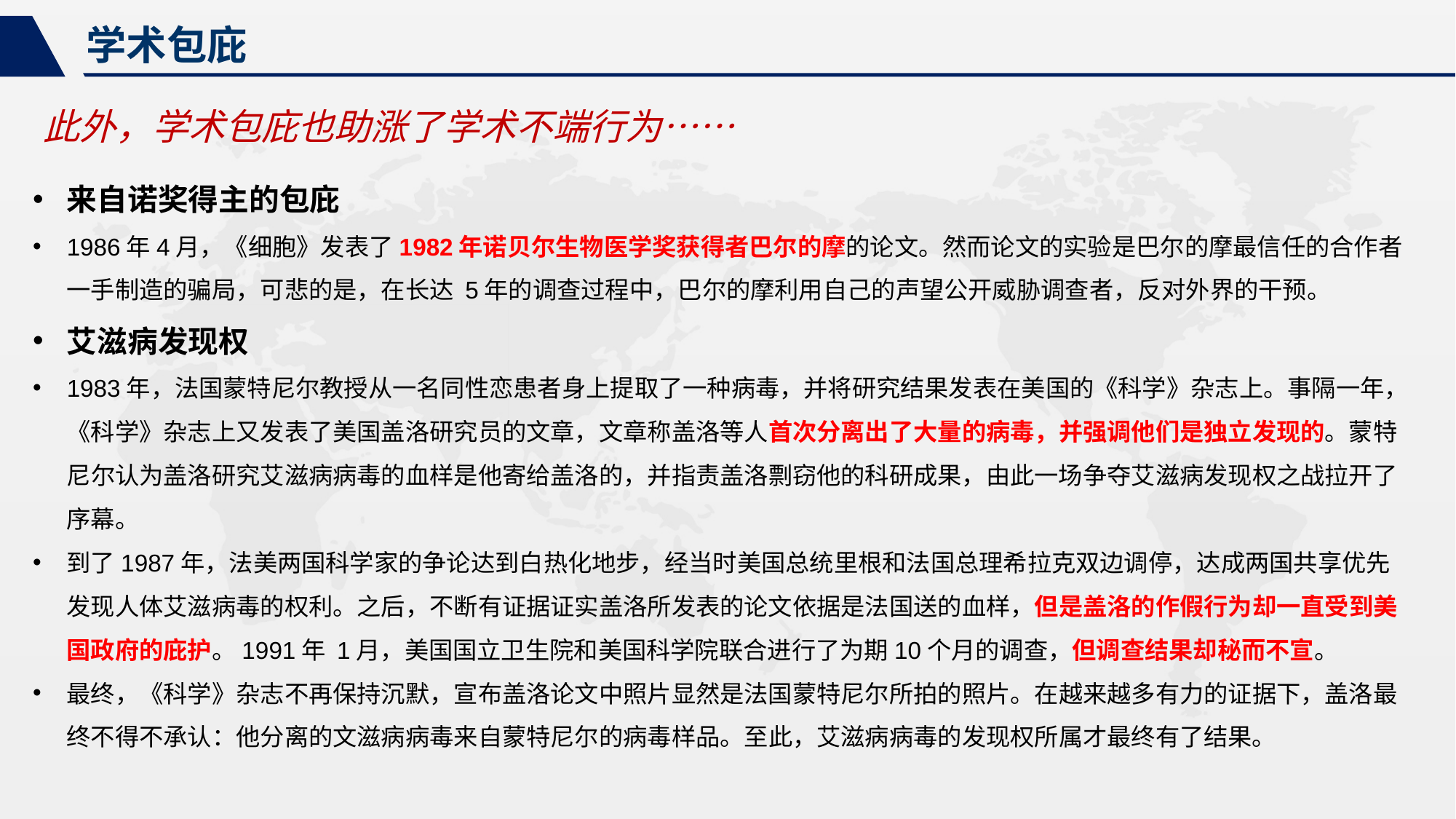

学术包庇

此外，学术包庇也助涨了学术不端行为……
来自诺奖得主的包庇
1986年4月，《细胞》发表了1982年诺贝尔生物医学奖获得者巴尔的摩的论文。然而论文的实验是巴尔的摩最信任的合作者一手制造的骗局，可悲的是，在长达 5年的调查过程中，巴尔的摩利用自己的声望公开威胁调查者，反对外界的干预。
艾滋病发现权
1983年，法国蒙特尼尔教授从一名同性恋患者身上提取了一种病毒，并将研究结果发表在美国的《科学》杂志上。事隔一年，《科学》杂志上又发表了美国盖洛研究员的文章，文章称盖洛等人首次分离出了大量的病毒，并强调他们是独立发现的。蒙特尼尔认为盖洛研究艾滋病病毒的血样是他寄给盖洛的，并指责盖洛剽窃他的科研成果，由此一场争夺艾滋病发现权之战拉开了序幕。
到了1987年，法美两国科学家的争论达到白热化地步，经当时美国总统里根和法国总理希拉克双边调停，达成两国共享优先发现人体艾滋病毒的权利。之后，不断有证据证实盖洛所发表的论文依据是法国送的血样，但是盖洛的作假行为却一直受到美国政府的庇护。1991年 1月，美国国立卫生院和美国科学院联合进行了为期10个月的调查，但调查结果却秘而不宣。
最终，《科学》杂志不再保持沉默，宣布盖洛论文中照片显然是法国蒙特尼尔所拍的照片。在越来越多有力的证据下，盖洛最终不得不承认：他分离的文滋病病毒来自蒙特尼尔的病毒样品。至此，艾滋病病毒的发现权所属才最终有了结果。